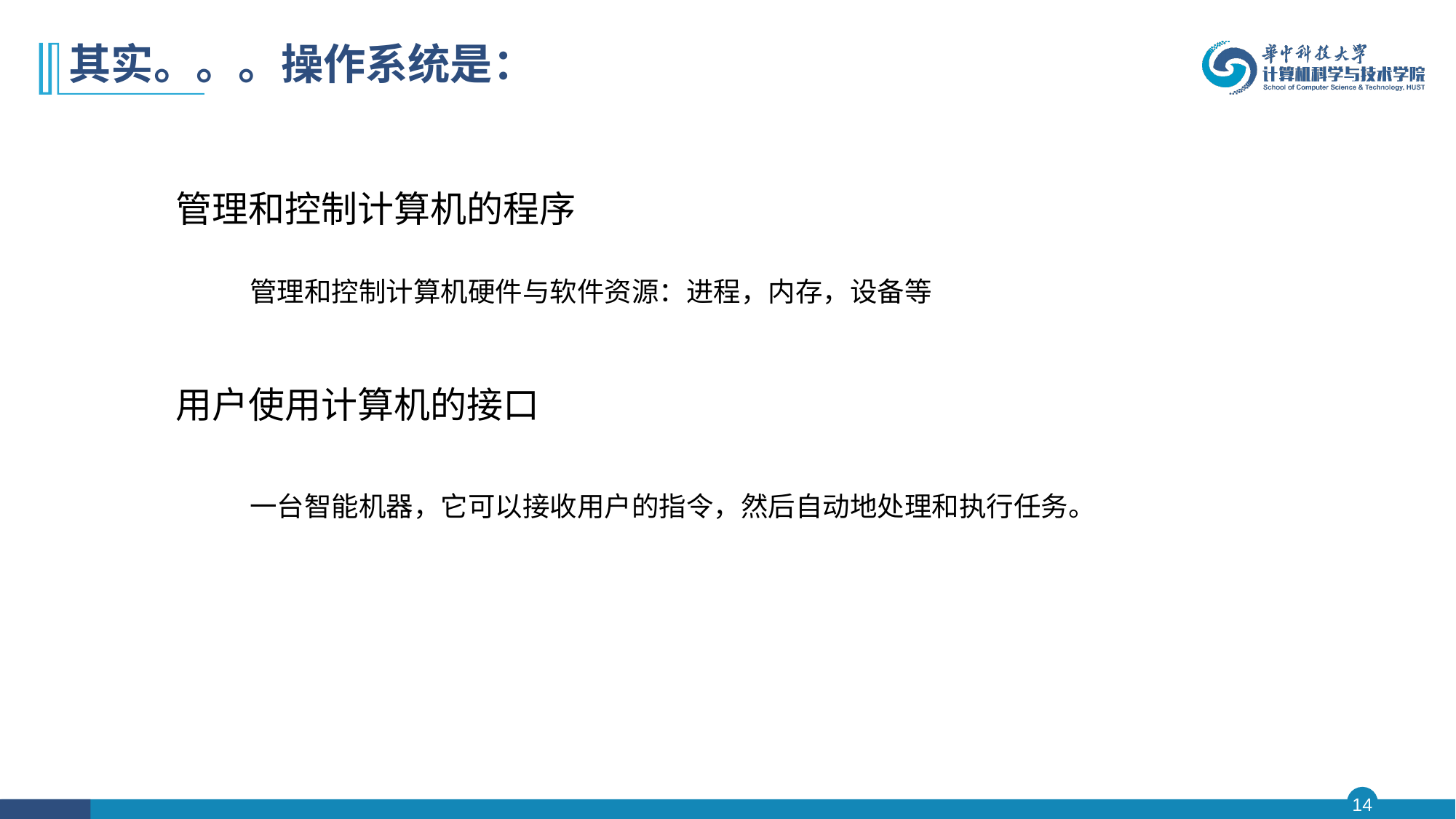

# 其实。。。操作系统是：
管理和控制计算机的程序
管理和控制计算机硬件与软件资源：进程，内存，设备等
用户使用计算机的接口
一台智能机器，它可以接收用户的指令，然后自动地处理和执行任务。